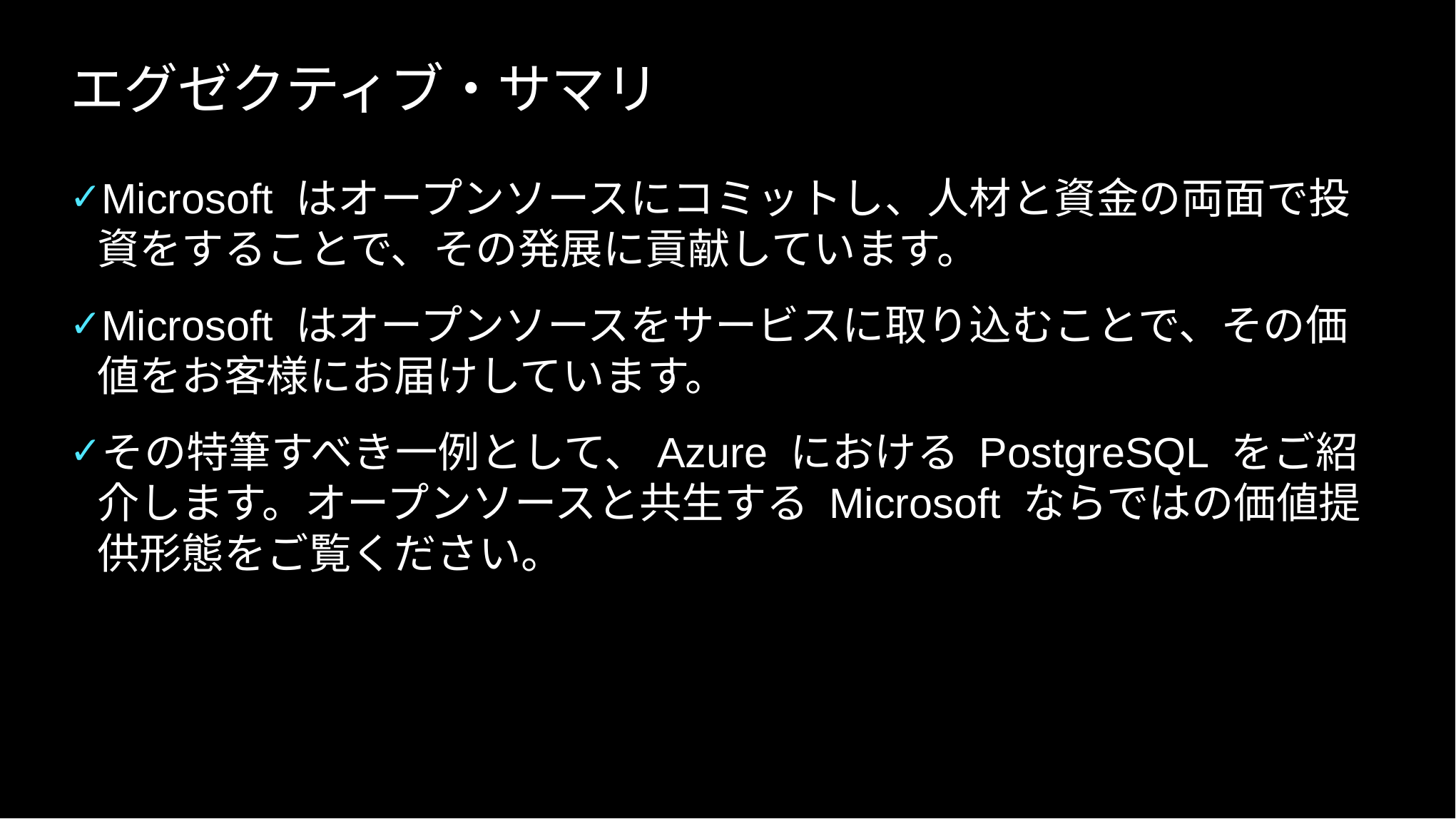

# エグゼクティブ・サマリ
Microsoft はオープンソースにコミットし、人材と資金の両面で投資をすることで、その発展に貢献しています。

Microsoft はオープンソースをサービスに取り込むことで、その価値をお客様にお届けしています。

その特筆すべき一例として、Azure における PostgreSQL をご紹介します。オープンソースと共生する Microsoft ならではの価値提供形態をご覧ください。